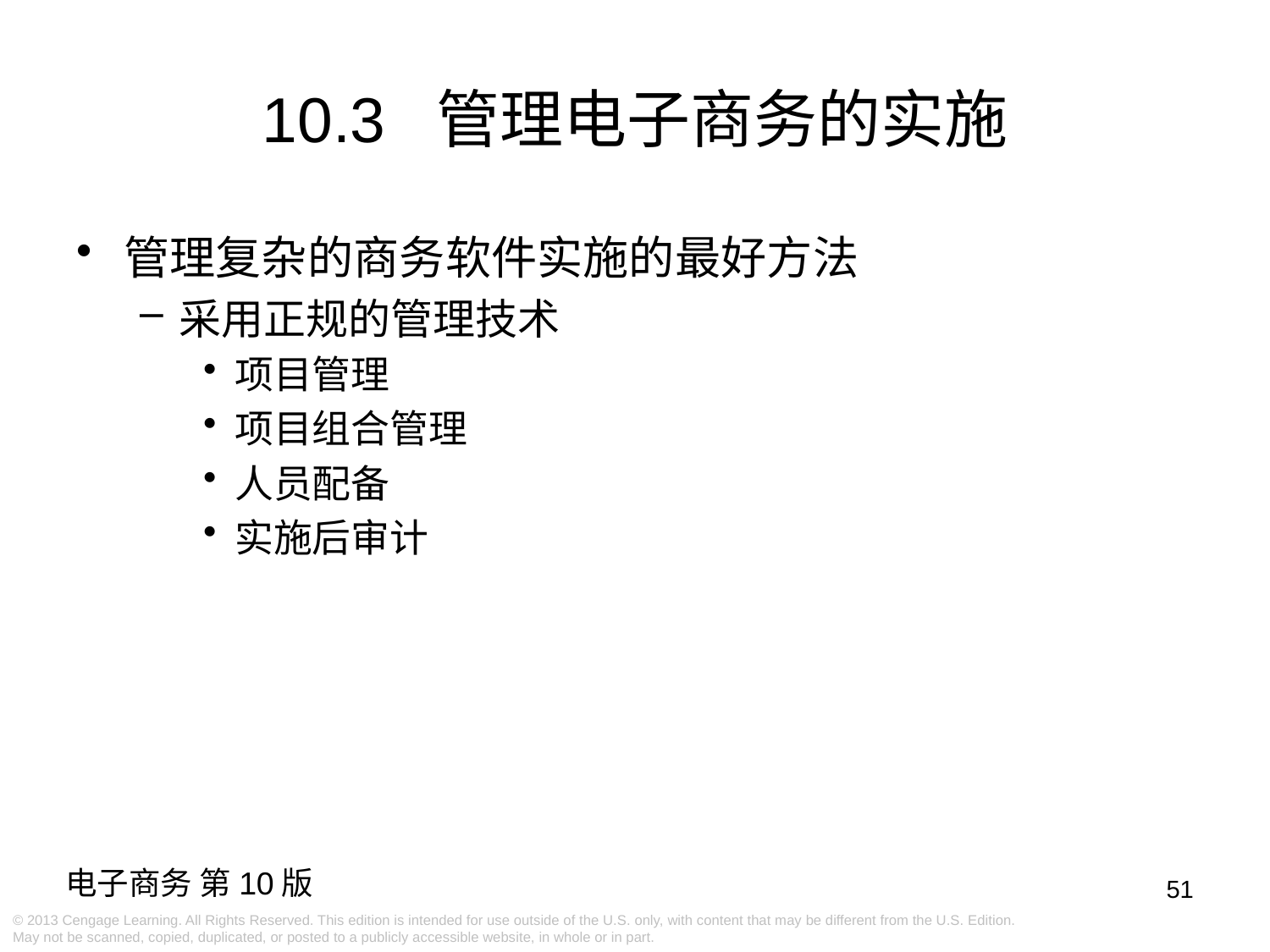

10.3  管理电子商务的实施
管理复杂的商务软件实施的最好方法
采用正规的管理技术
项目管理
项目组合管理
人员配备
实施后审计
51